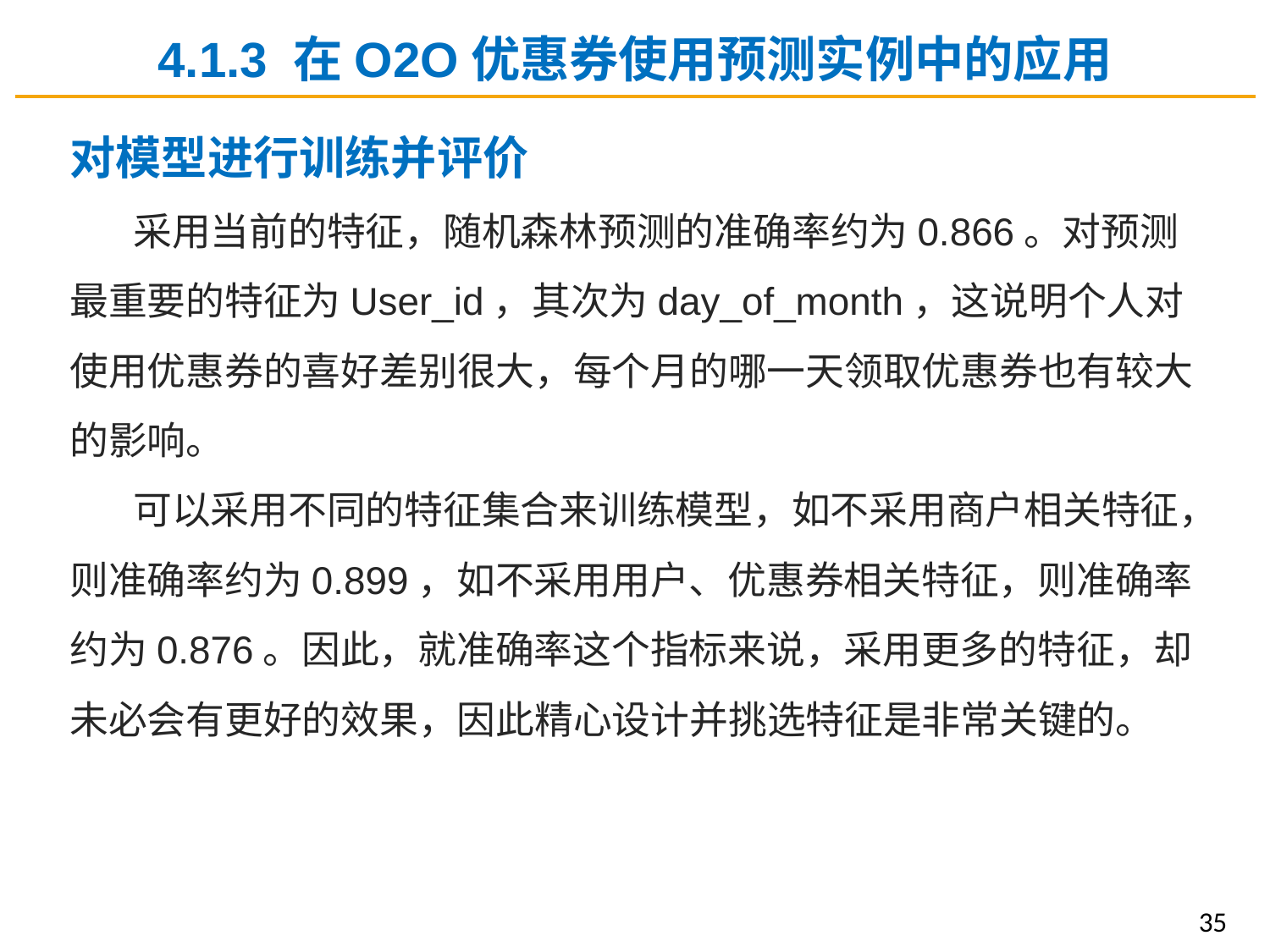

4.1.3 在O2O优惠券使用预测实例中的应用
对模型进行训练并评价
采用当前的特征，随机森林预测的准确率约为0.866。对预测最重要的特征为User_id，其次为day_of_month，这说明个人对使用优惠券的喜好差别很大，每个月的哪一天领取优惠券也有较大的影响。
可以采用不同的特征集合来训练模型，如不采用商户相关特征，则准确率约为0.899，如不采用用户、优惠券相关特征，则准确率约为0.876。因此，就准确率这个指标来说，采用更多的特征，却未必会有更好的效果，因此精心设计并挑选特征是非常关键的。
35